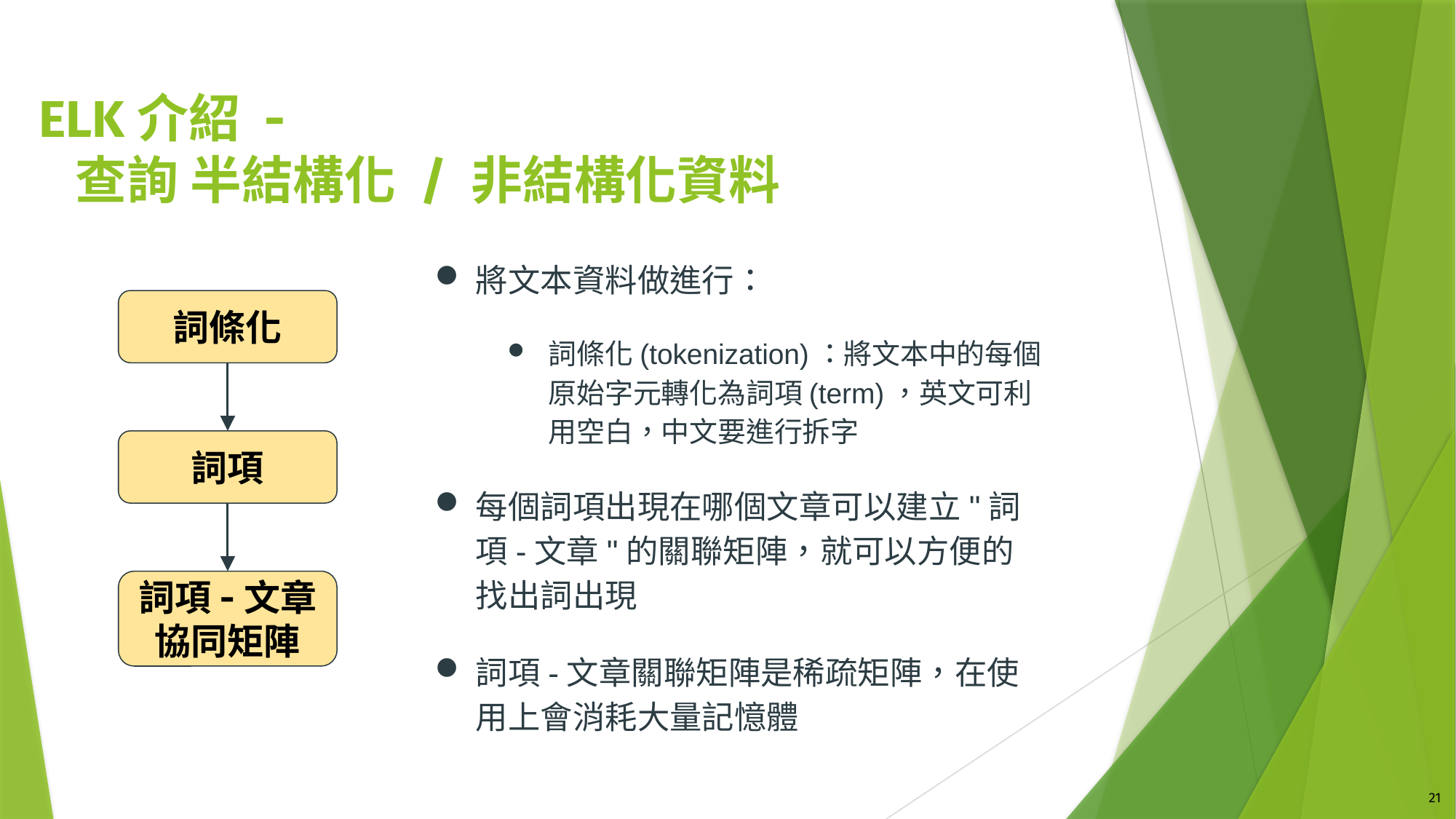

# ELK介紹 - 查詢 半結構化 / 非結構化資料
將文本資料做進行：
詞條化(tokenization)：將文本中的每個原始字元轉化為詞項(term)，英文可利用空白，中文要進行拆字
每個詞項出現在哪個文章可以建立"詞項-文章"的關聯矩陣，就可以方便的找出詞出現
詞項-文章關聯矩陣是稀疏矩陣，在使用上會消耗大量記憶體

詞條化
詞項
詞項-文章
協同矩陣
21